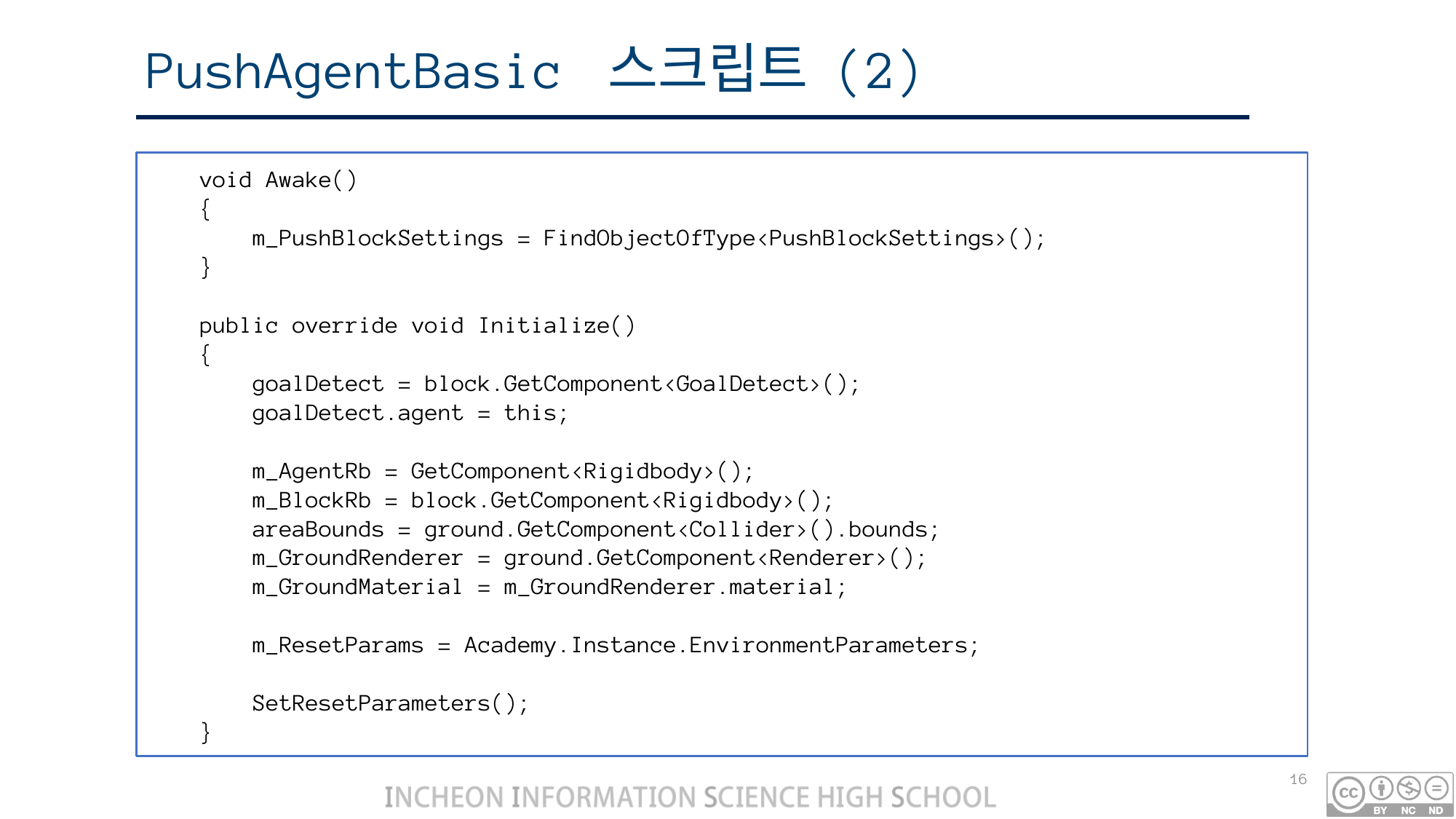

# PushAgentBasic 스크립트 (2)
    void Awake()
    {
        m_PushBlockSettings = FindObjectOfType<PushBlockSettings>();
    }

    public override void Initialize()
    {
        goalDetect = block.GetComponent<GoalDetect>();
        goalDetect.agent = this;

        m_AgentRb = GetComponent<Rigidbody>();
        m_BlockRb = block.GetComponent<Rigidbody>();
        areaBounds = ground.GetComponent<Collider>().bounds;
        m_GroundRenderer = ground.GetComponent<Renderer>();
        m_GroundMaterial = m_GroundRenderer.material;

        m_ResetParams = Academy.Instance.EnvironmentParameters;

        SetResetParameters();
    }
16